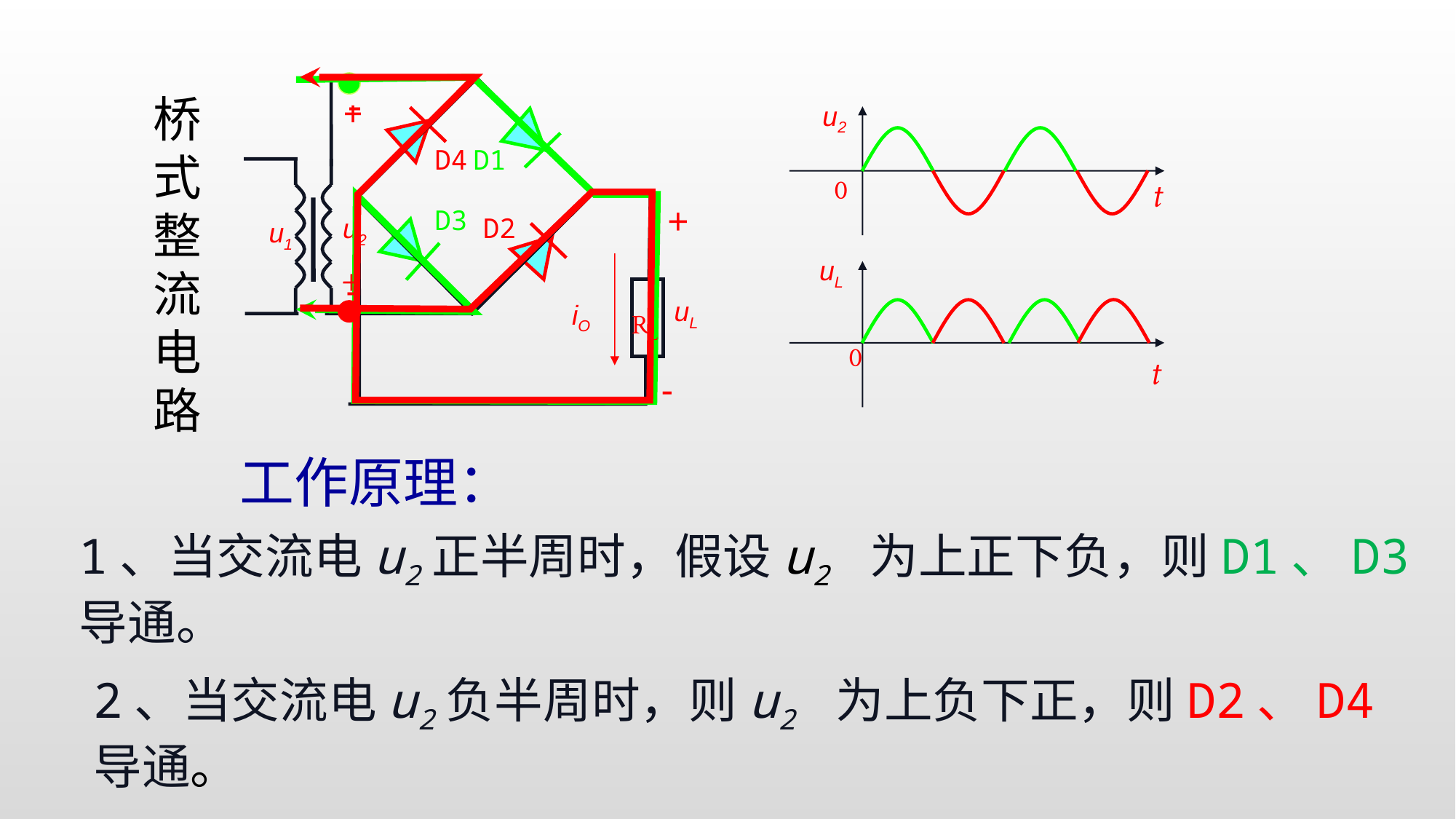

-
+

桥式整流电路
+
-
u2

D4
D1

t
0

+
-
uL

D3
u2
D2
u1
uL

iO

RL

0

t

工作原理：
1、当交流电u2正半周时，假设u2 为上正下负，则D1、D3导通。
2、当交流电u2负半周时，则u2 为上负下正，则D2、D4导通。